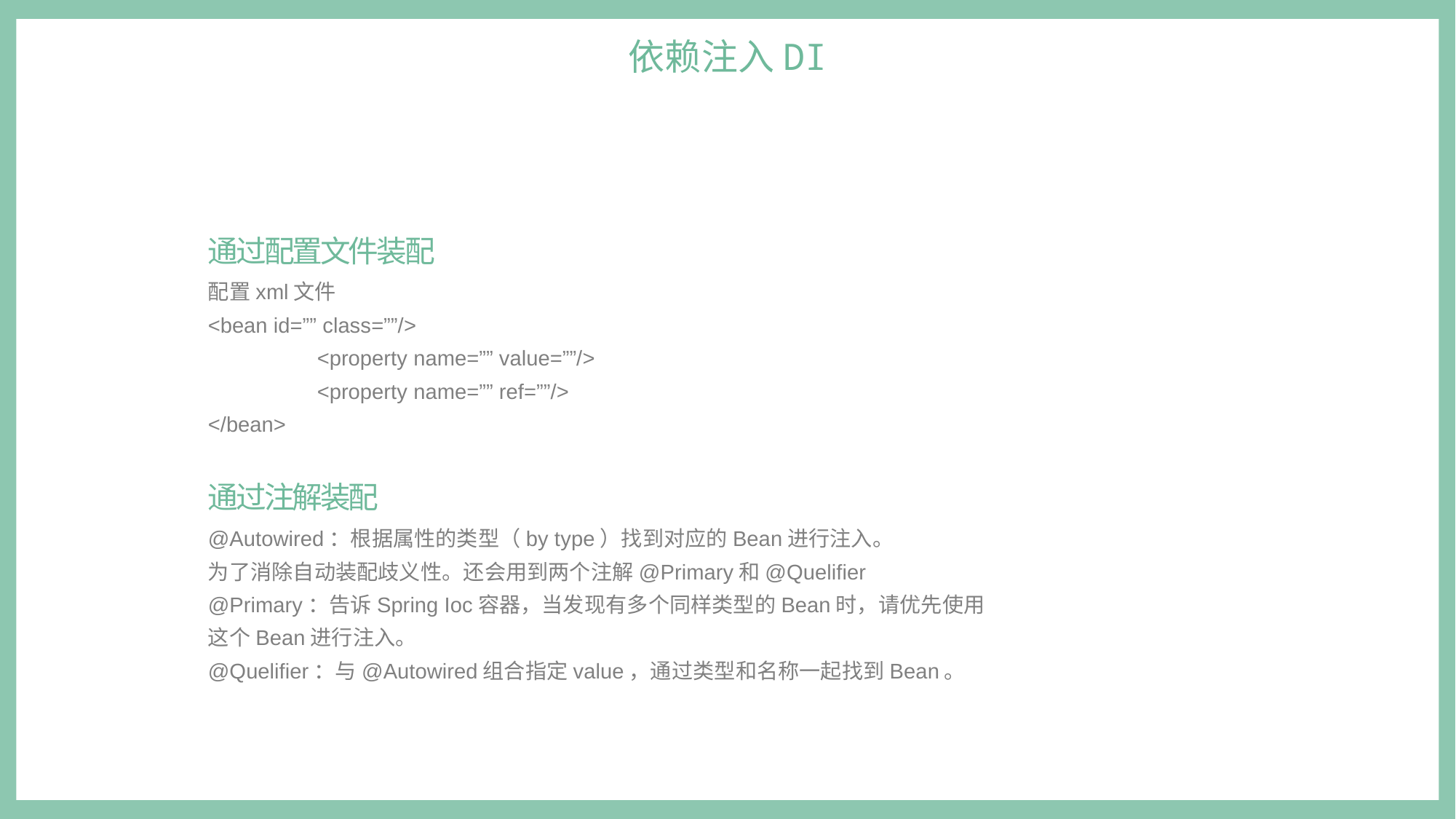

依赖注入DI
通过配置文件装配
配置xml文件
<bean id=”” class=””/>
	<property name=”” value=””/>
	<property name=”” ref=””/>
</bean>
通过注解装配
@Autowired：根据属性的类型（by type）找到对应的Bean进行注入。
为了消除自动装配歧义性。还会用到两个注解@Primary和@Quelifier
@Primary：告诉Spring Ioc容器，当发现有多个同样类型的Bean时，请优先使用这个Bean进行注入。
@Quelifier：与@Autowired组合指定value，通过类型和名称一起找到Bean。